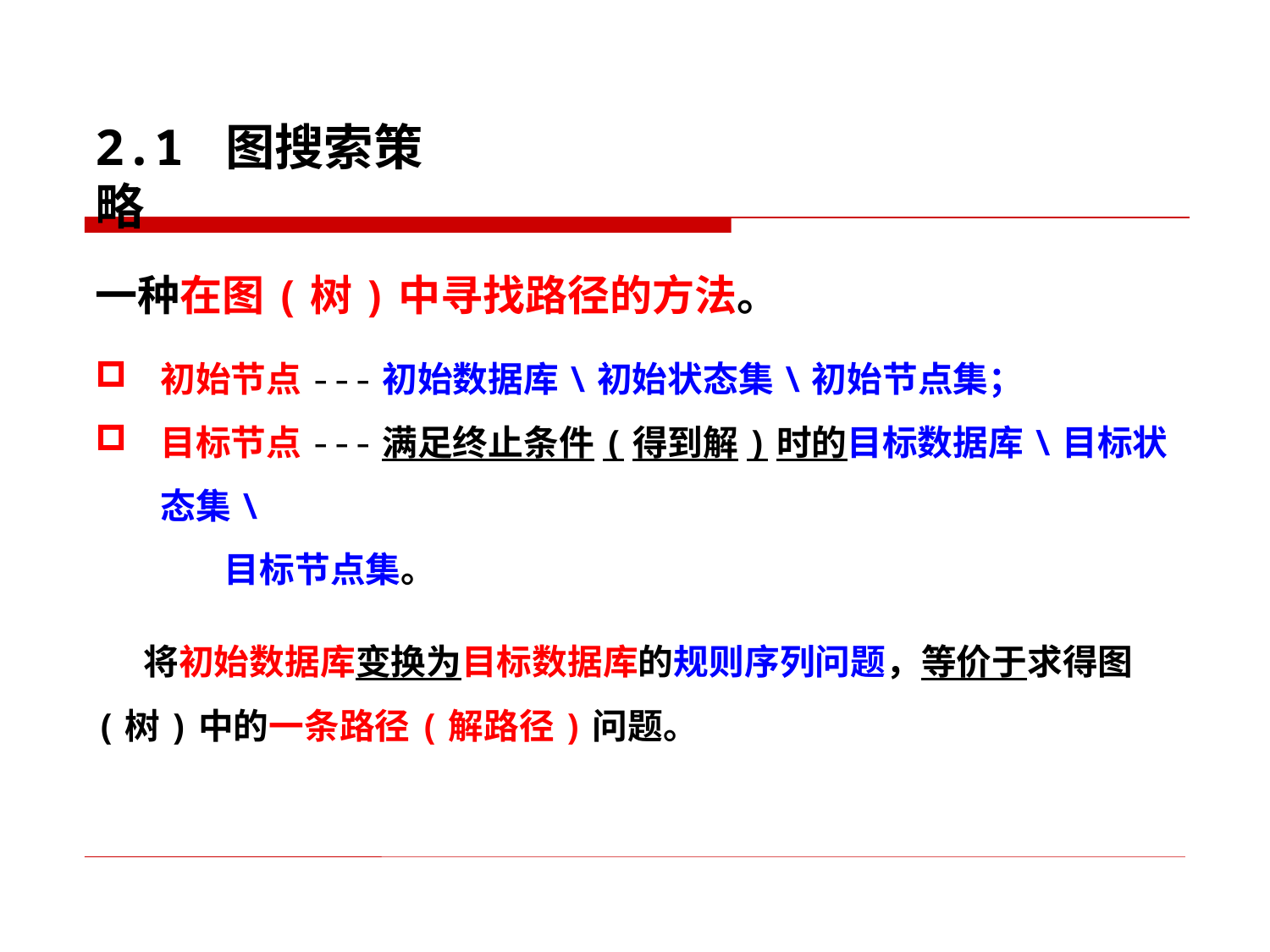

2.1 图搜索策略
一种在图(树)中寻找路径的方法。

初始节点---初始数据库\初始状态集\初始节点集；
目标节点---满足终止条件(得到解)时的目标数据库\目标状态集\
               目标节点集。

    将初始数据库变换为目标数据库的规则序列问题，等价于求得图
(树)中的一条路径(解路径)问题。